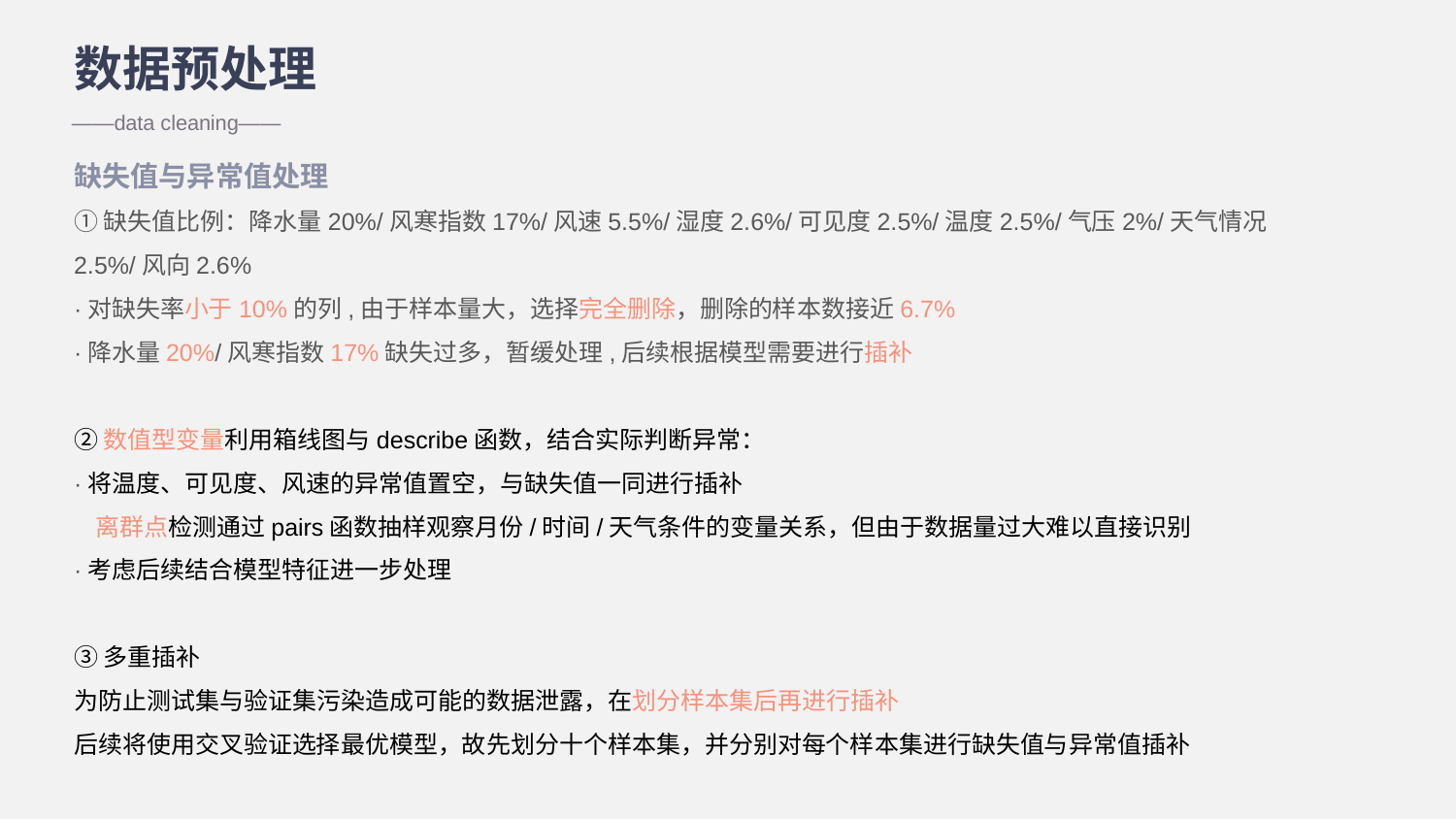

数据预处理
——data cleaning——
缺失值与异常值处理
①缺失值比例：降水量20%/风寒指数17%/风速5.5%/湿度2.6%/可见度2.5%/温度2.5%/气压2%/天气情况2.5%/风向2.6%
·对缺失率小于10%的列,由于样本量大，选择完全删除，删除的样本数接近6.7%
·降水量20%/风寒指数17%缺失过多，暂缓处理,后续根据模型需要进行插补

②数值型变量利用箱线图与describe函数，结合实际判断异常：
·将温度、可见度、风速的异常值置空，与缺失值一同进行插补
   离群点检测通过pairs函数抽样观察月份/时间/天气条件的变量关系，但由于数据量过大难以直接识别
·考虑后续结合模型特征进一步处理

③多重插补
为防止测试集与验证集污染造成可能的数据泄露，在划分样本集后再进行插补
后续将使用交叉验证选择最优模型，故先划分十个样本集，并分别对每个样本集进行缺失值与异常值插补